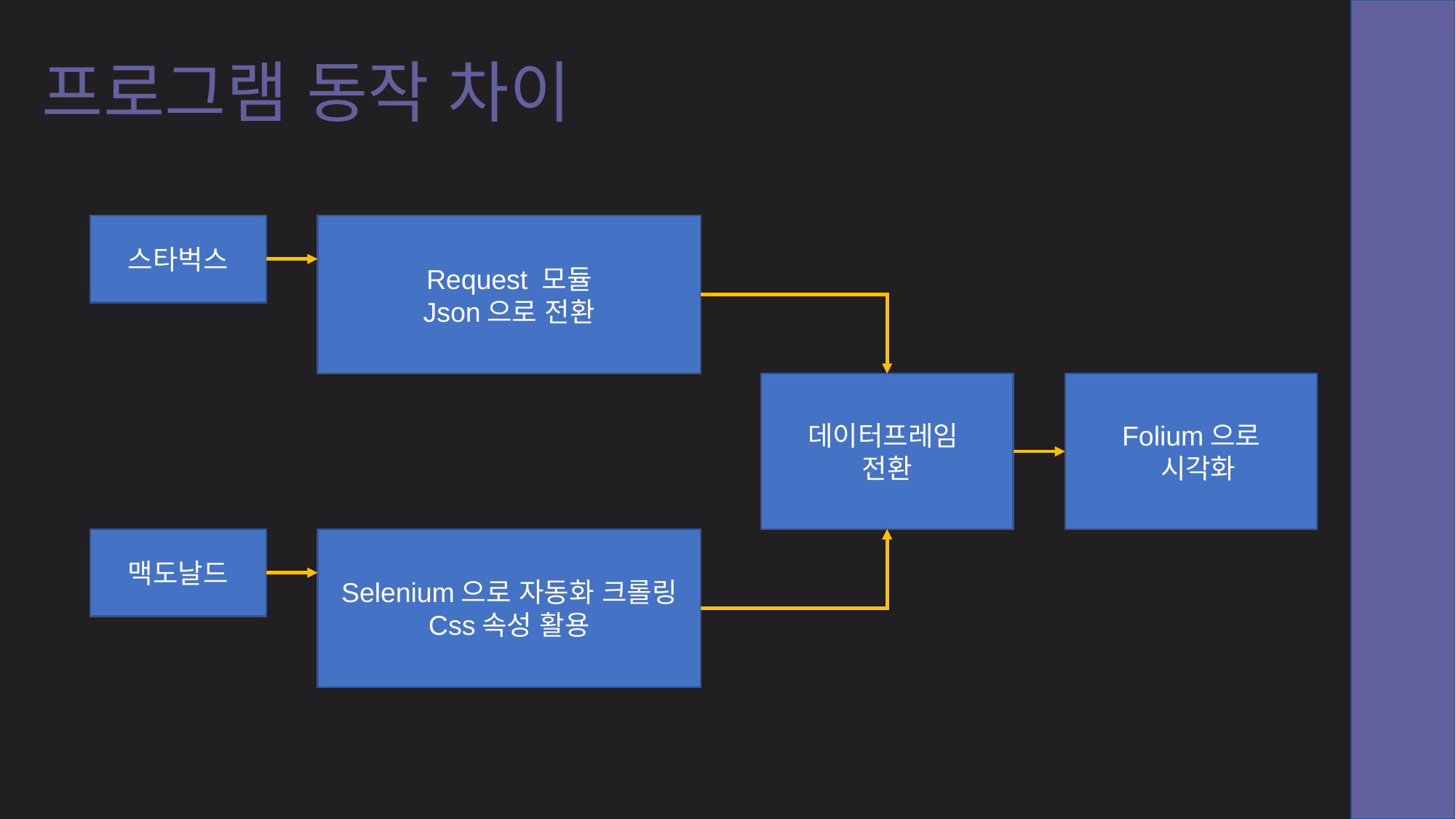

# 프로그램 동작 차이
스타벅스
Request 모듈
Json으로 전환
데이터프레임
전환
Folium으로
 시각화
맥도날드
Selenium으로 자동화 크롤링
Css속성 활용